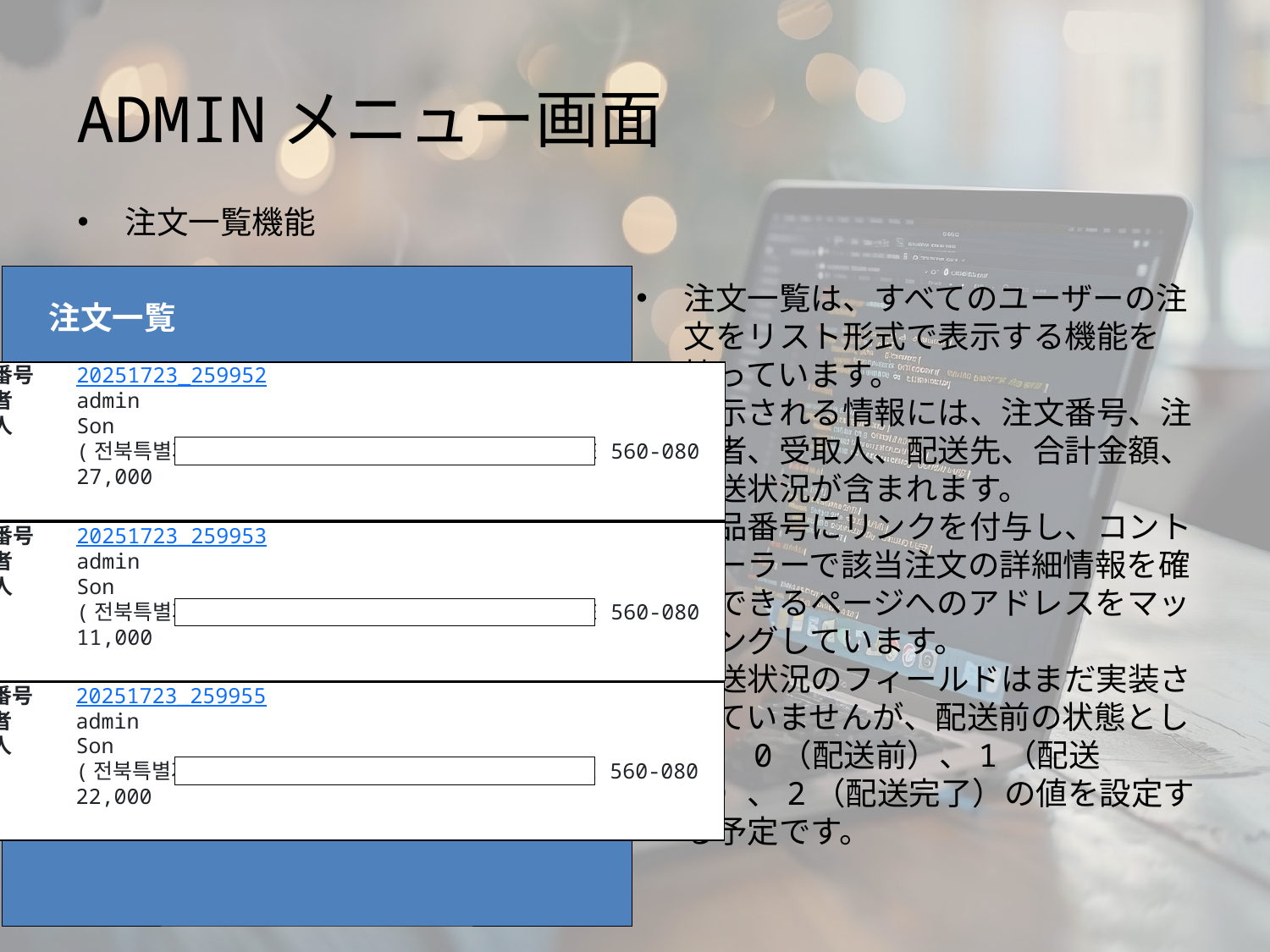

# ADMINメニュー画面
注文一覧機能

注文一覧は、すべてのユーザーの注文をリスト形式で表示する機能を持っています。
表示される情報には、注文番号、注文者、受取人、配送先、合計金額、配送状況が含まれます。
商品番号にリンクを付与し、コントローラーで該当注文の詳細情報を確認できるページへのアドレスをマッピングしています。
配送状況のフィールドはまだ実装されていませんが、配送前の状態として、0（配送前）、1（配送中）、2（配送完了）の値を設定する予定です。

注文一覧
注文番号 	20251723_259952
注文者 	admin
受取人 	Son
住所 	(전북특별자치도 전주시 완산구 노송여울1길 65) HOME 560-080
価格 	27,000
状態
注文番号 	20251723_259953
注文者 	admin
受取人 	Son
住所 	(전북특별자치도 전주시 완산구 노송여울1길 65) HOME 560-080
価格 	11,000
状態
注文番号 	20251723_259955
注文者 	admin
受取人 	Son
住所 	(전북특별자치도 전주시 완산구 노송여울1길 65) HOME 560-080
価格 	22,000
状態